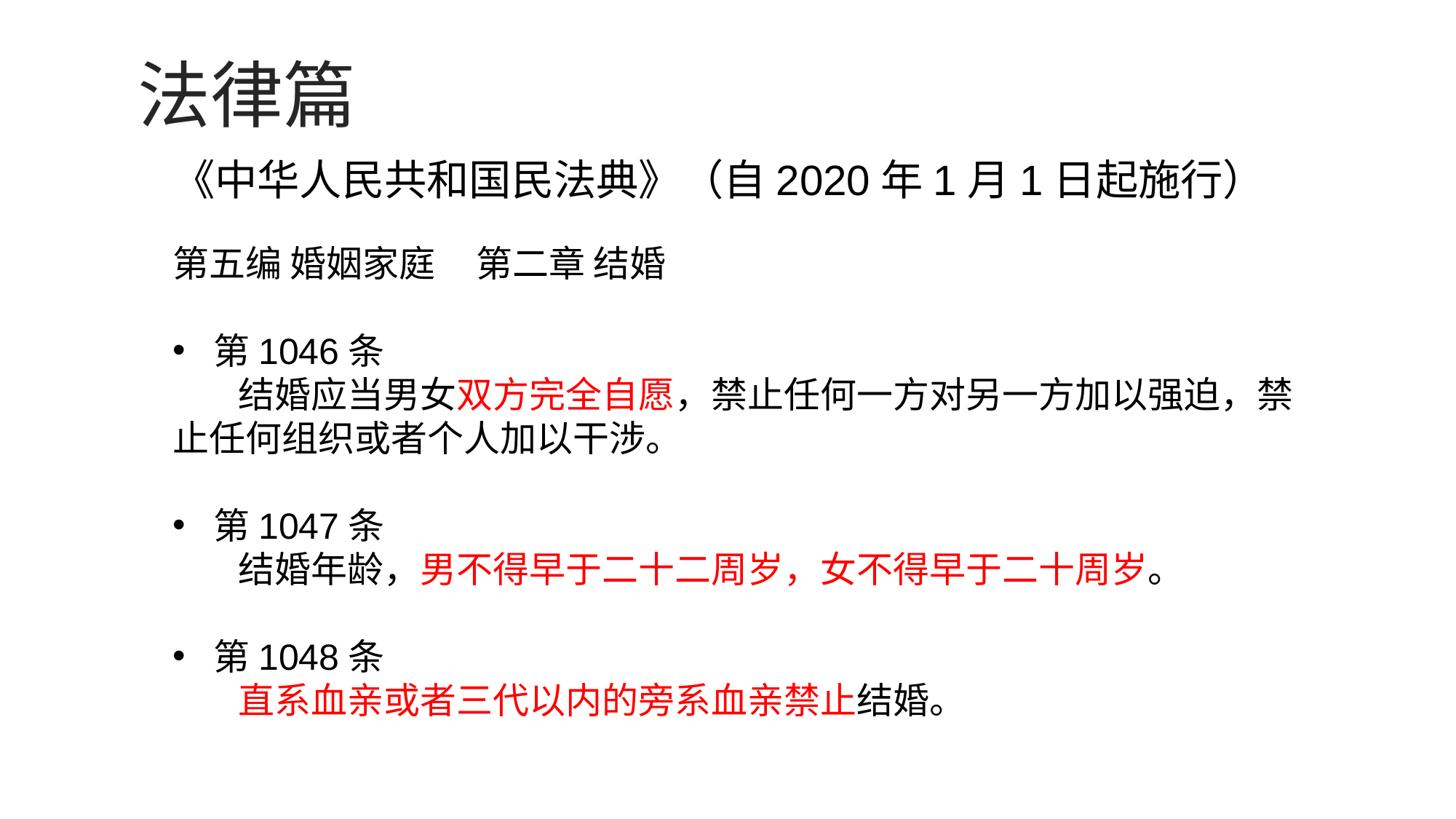

法律篇
《中华人民共和国民法典》（自2020年1月1日起施行）

第五编 婚姻家庭     第二章 结婚

第1046条
       结婚应当男女双方完全自愿，禁止任何一方对另一方加以强迫，禁止任何组织或者个人加以干涉。

第1047条
       结婚年龄，男不得早于二十二周岁，女不得早于二十周岁。

第1048条
       直系血亲或者三代以内的旁系血亲禁止结婚。